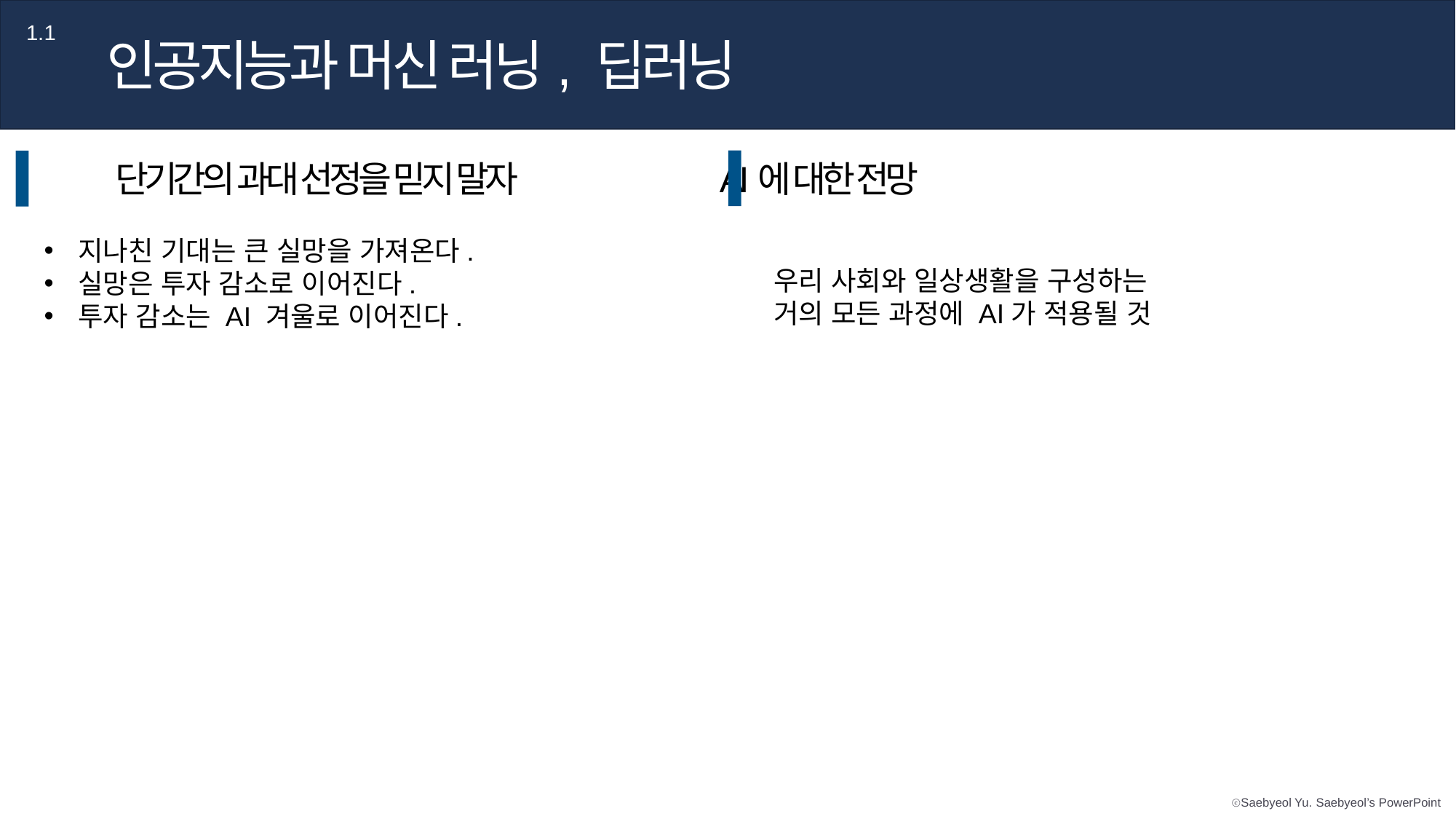

제목을 입력하세요
Part 1,
1.1
인공지능과 머신 러닝, 딥러닝
Lorem Ipsum is simply dummy text of the printing and typesetting industry

단기간의 과대 선정을 믿지 말자	 	        AI에 대한 전망
지나친 기대는 큰 실망을 가져온다.
실망은 투자 감소로 이어진다.
투자 감소는 AI 겨울로 이어진다.
우리 사회와 일상생활을 구성하는
거의 모든 과정에 AI가 적용될 것